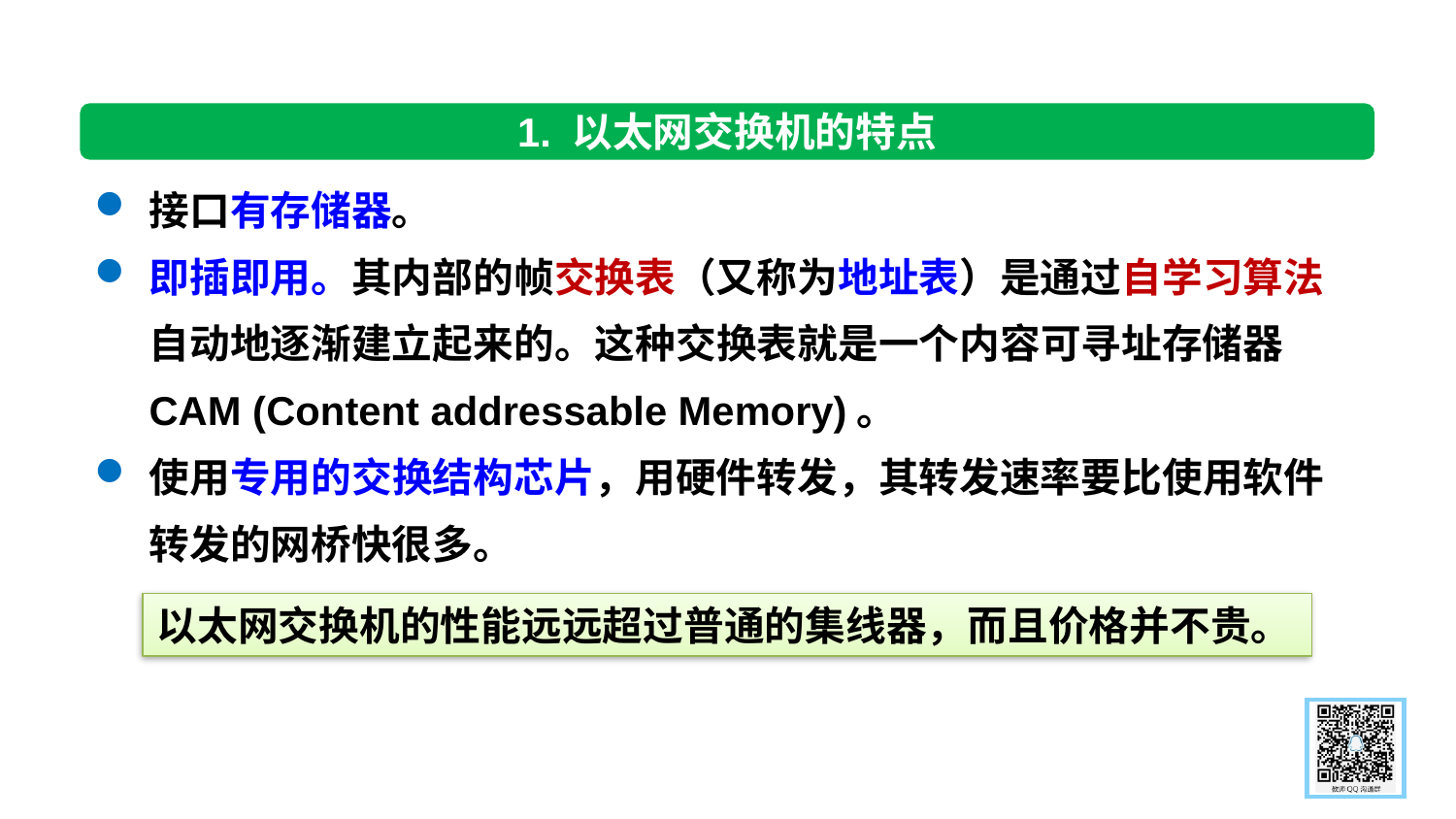

1. 以太网交换机的特点

接口有存储器。
即插即用。其内部的帧交换表（又称为地址表）是通过自学习算法自动地逐渐建立起来的。这种交换表就是一个内容可寻址存储器CAM (Content addressable Memory)。
使用专用的交换结构芯片，用硬件转发，其转发速率要比使用软件转发的网桥快很多。
以太网交换机的性能远远超过普通的集线器，而且价格并不贵。